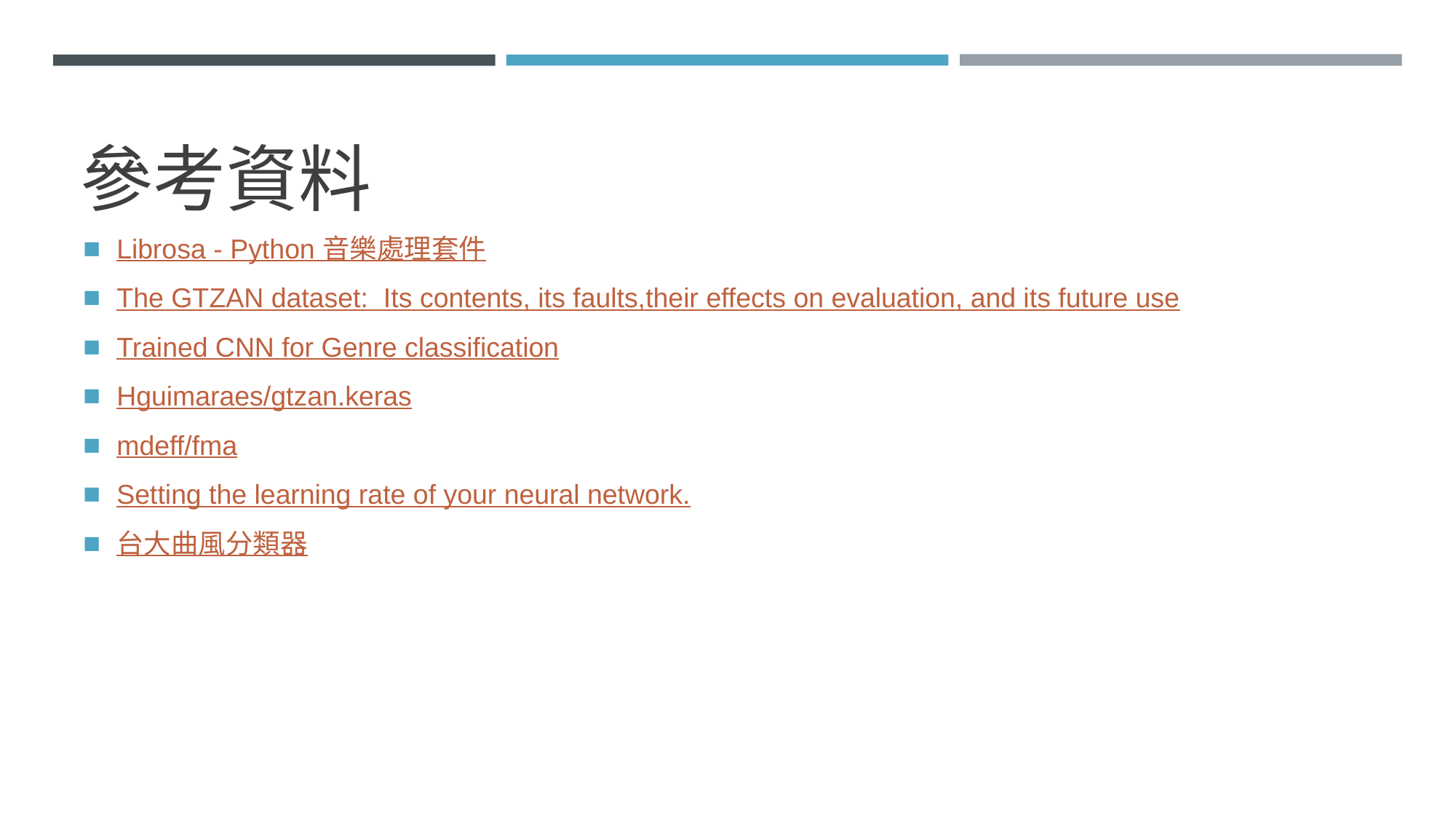

# 參考資料
Librosa - Python 音樂處理套件
The GTZAN dataset:  Its contents, its faults,their effects on evaluation, and its future use
Trained CNN for Genre classification
Hguimaraes/gtzan.keras
mdeff/fma
Setting the learning rate of your neural network.
台大曲風分類器